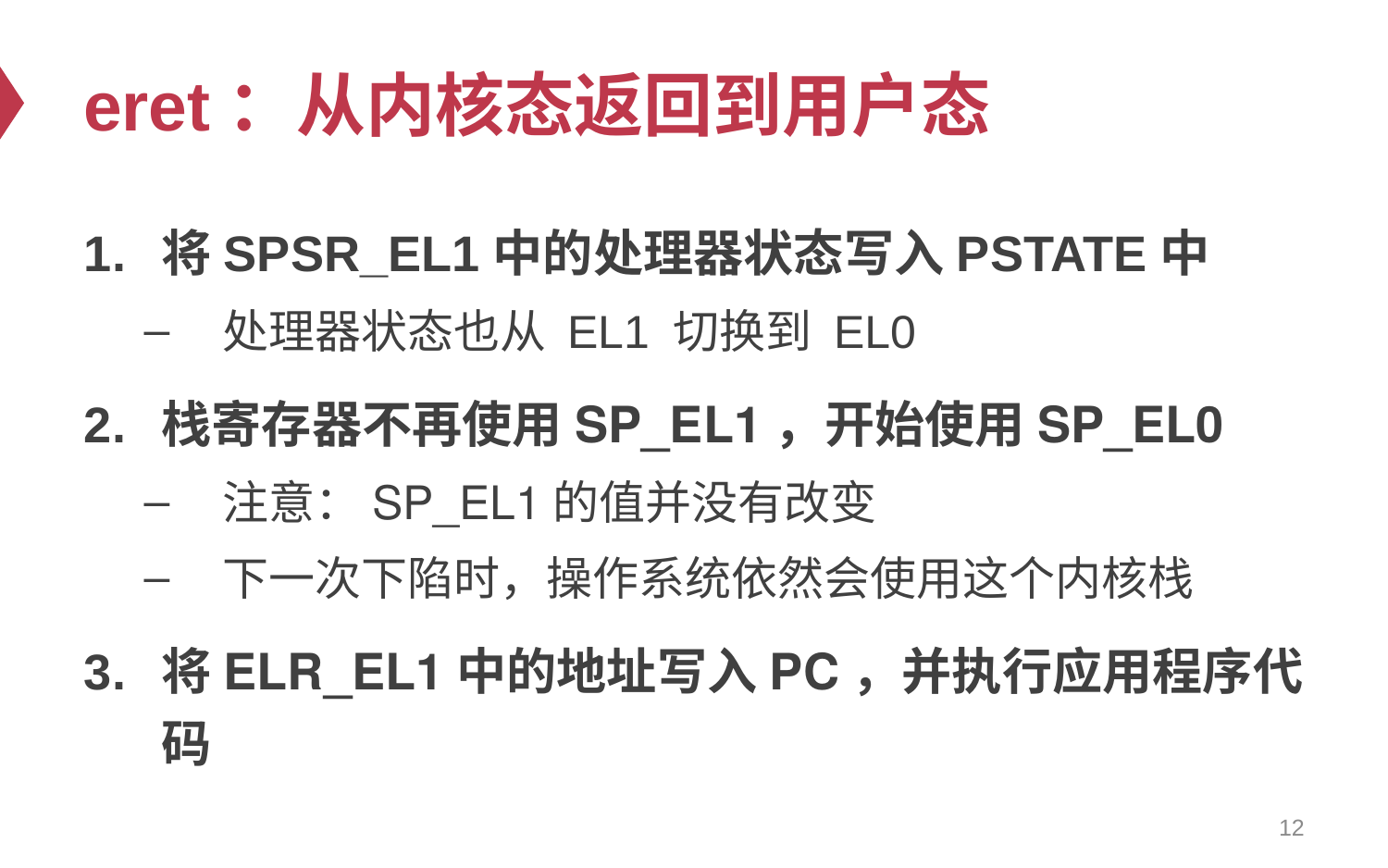

# eret：从内核态返回到用户态
将SPSR_EL1中的处理器状态写入PSTATE中
处理器状态也从 EL1 切换到 EL0
栈寄存器不再使用SP_EL1，开始使用SP_EL0
注意：SP_EL1的值并没有改变
下一次下陷时，操作系统依然会使用这个内核栈
将ELR_EL1中的地址写入PC，并执行应用程序代码

12